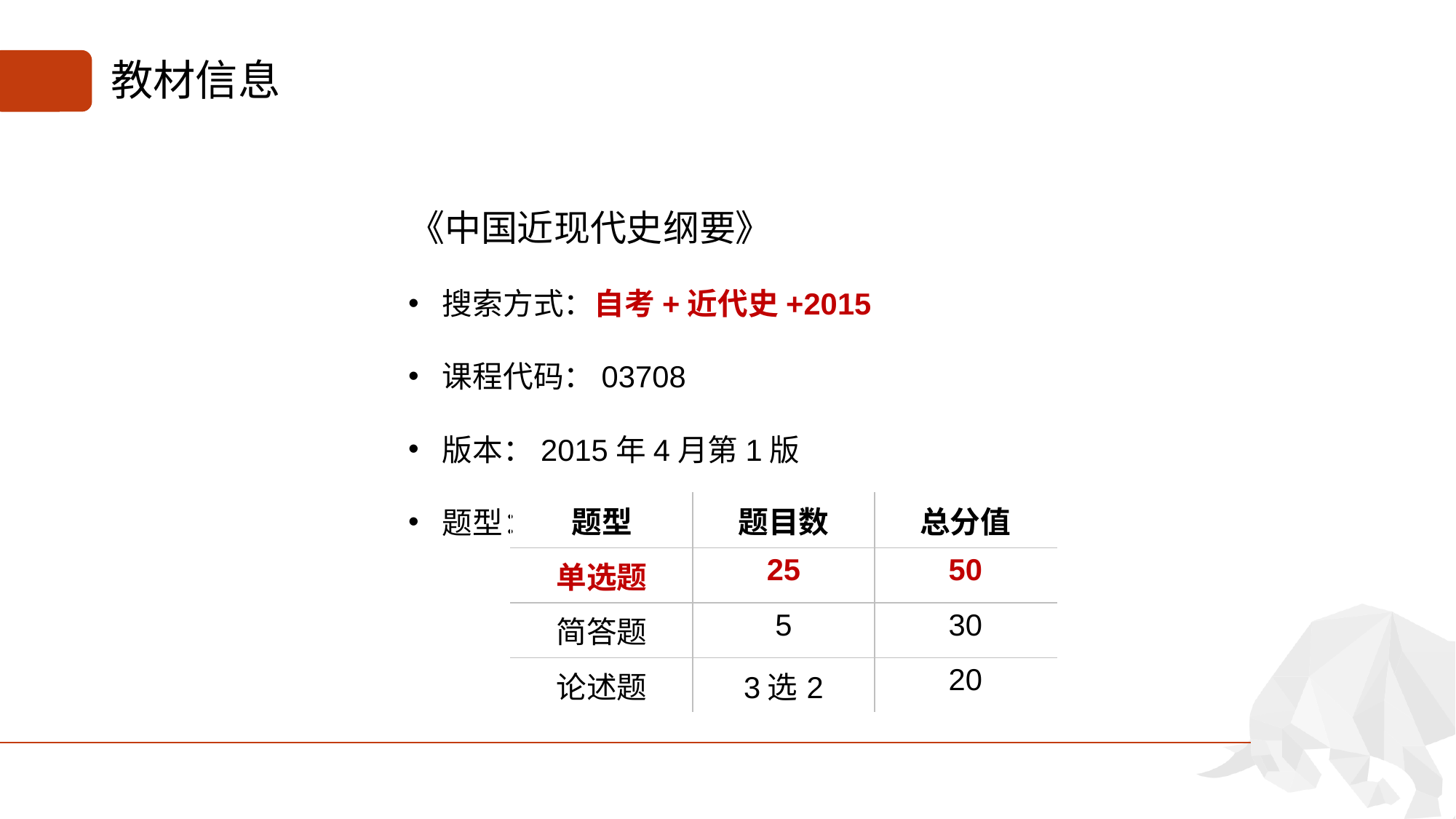

# 教材信息
《中国近现代史纲要》
搜索方式：自考+近代史+2015
课程代码：03708
版本：2015年4月第1版
题型：
| 题型 | 题目数 | 总分值 |
| --- | --- | --- |
| 单选题 | 25 | 50 |
| 简答题 | 5 | 30 |
| 论述题 | 3选2 | 20 |